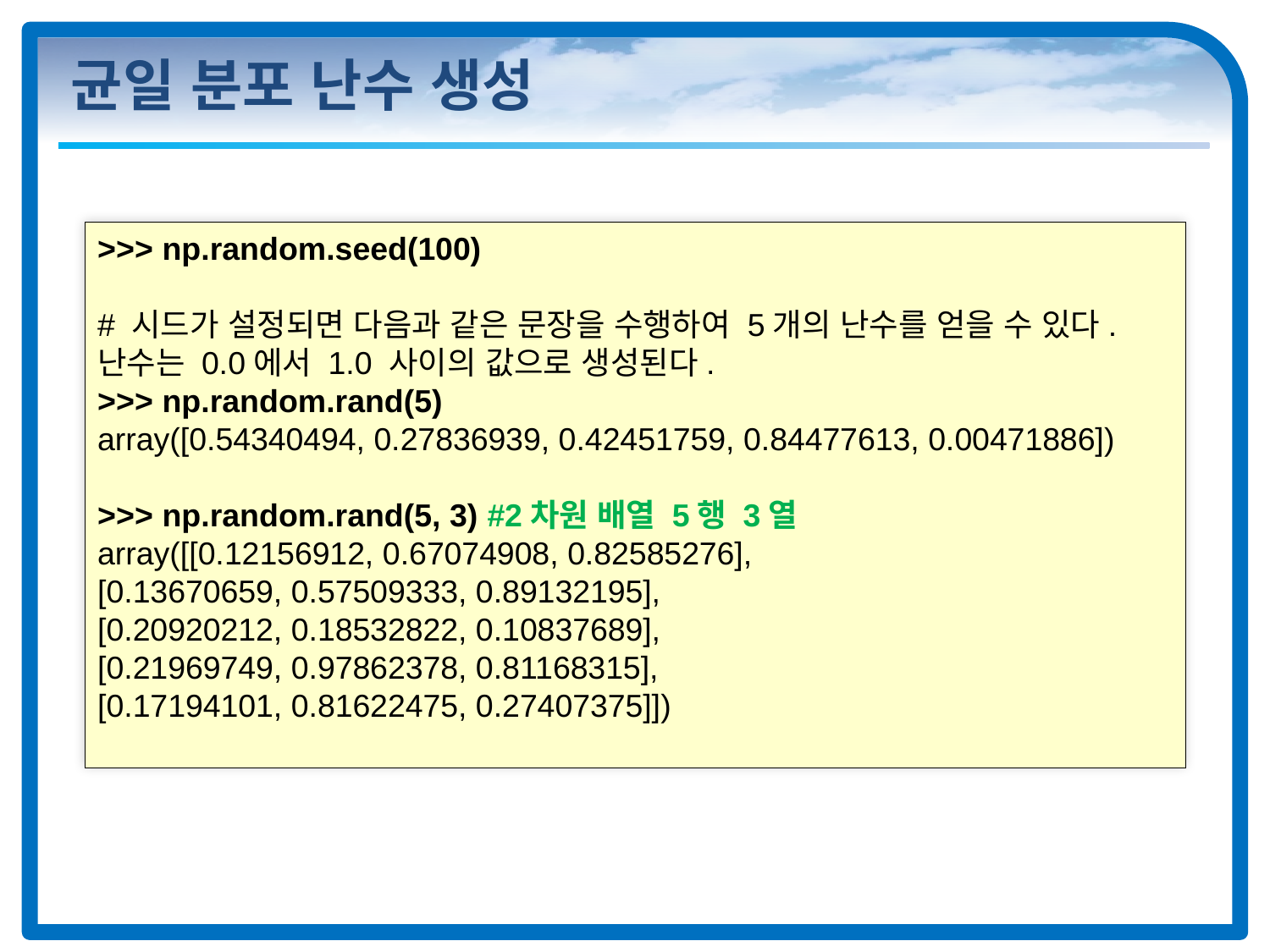

# 균일 분포 난수 생성
>>> np.random.seed(100)

# 시드가 설정되면 다음과 같은 문장을 수행하여 5개의 난수를 얻을 수 있다. 난수는 0.0에서 1.0 사이의 값으로 생성된다.
>>> np.random.rand(5)
array([0.54340494, 0.27836939, 0.42451759, 0.84477613, 0.00471886])

>>> np.random.rand(5, 3) #2차원 배열 5행 3열
array([[0.12156912, 0.67074908, 0.82585276],
[0.13670659, 0.57509333, 0.89132195],
[0.20920212, 0.18532822, 0.10837689],
[0.21969749, 0.97862378, 0.81168315],
[0.17194101, 0.81622475, 0.27407375]])